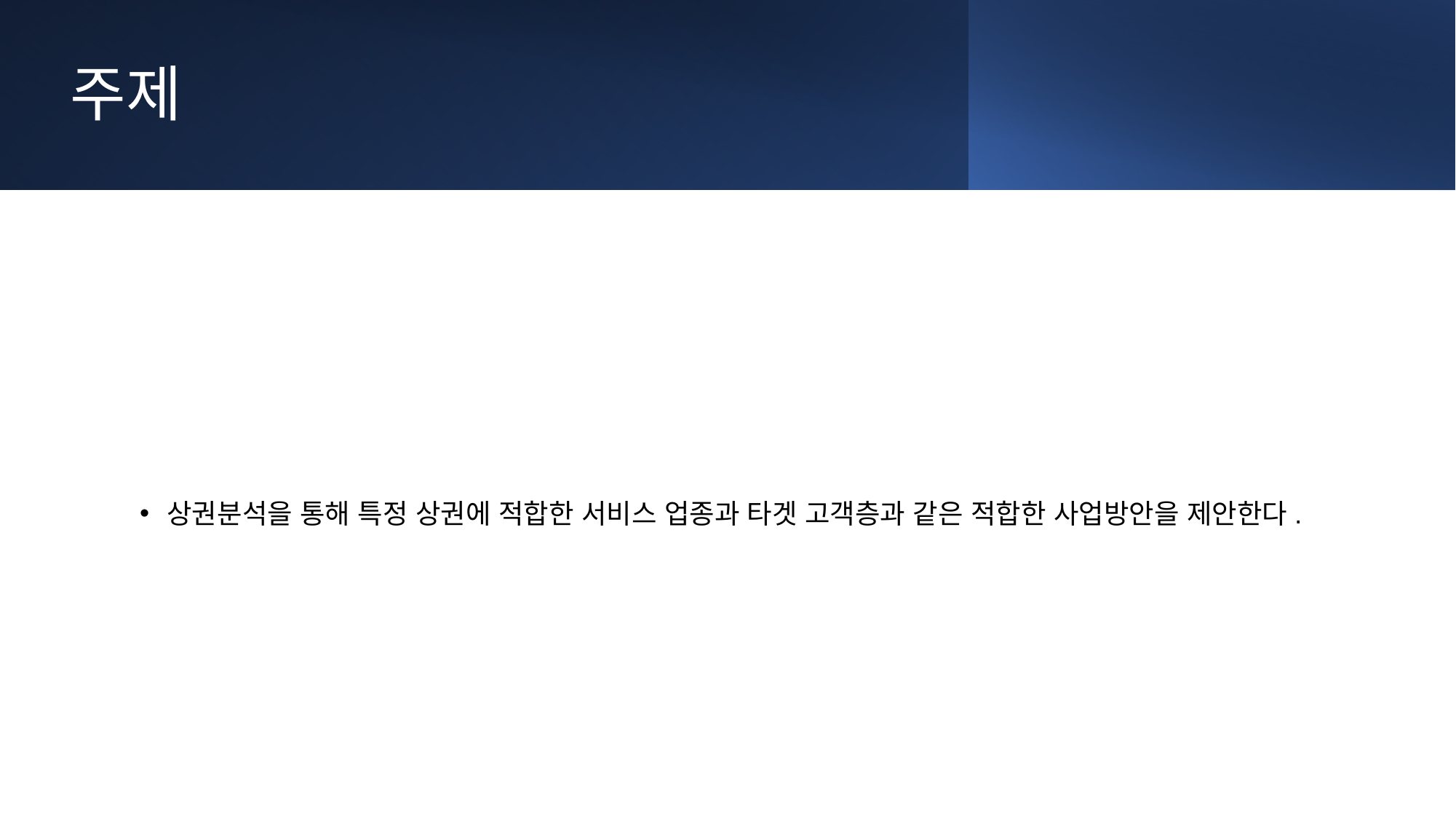

주제
상권분석을 통해 특정 상권에 적합한 서비스 업종과 타겟 고객층과 같은 적합한 사업방안을 제안한다.